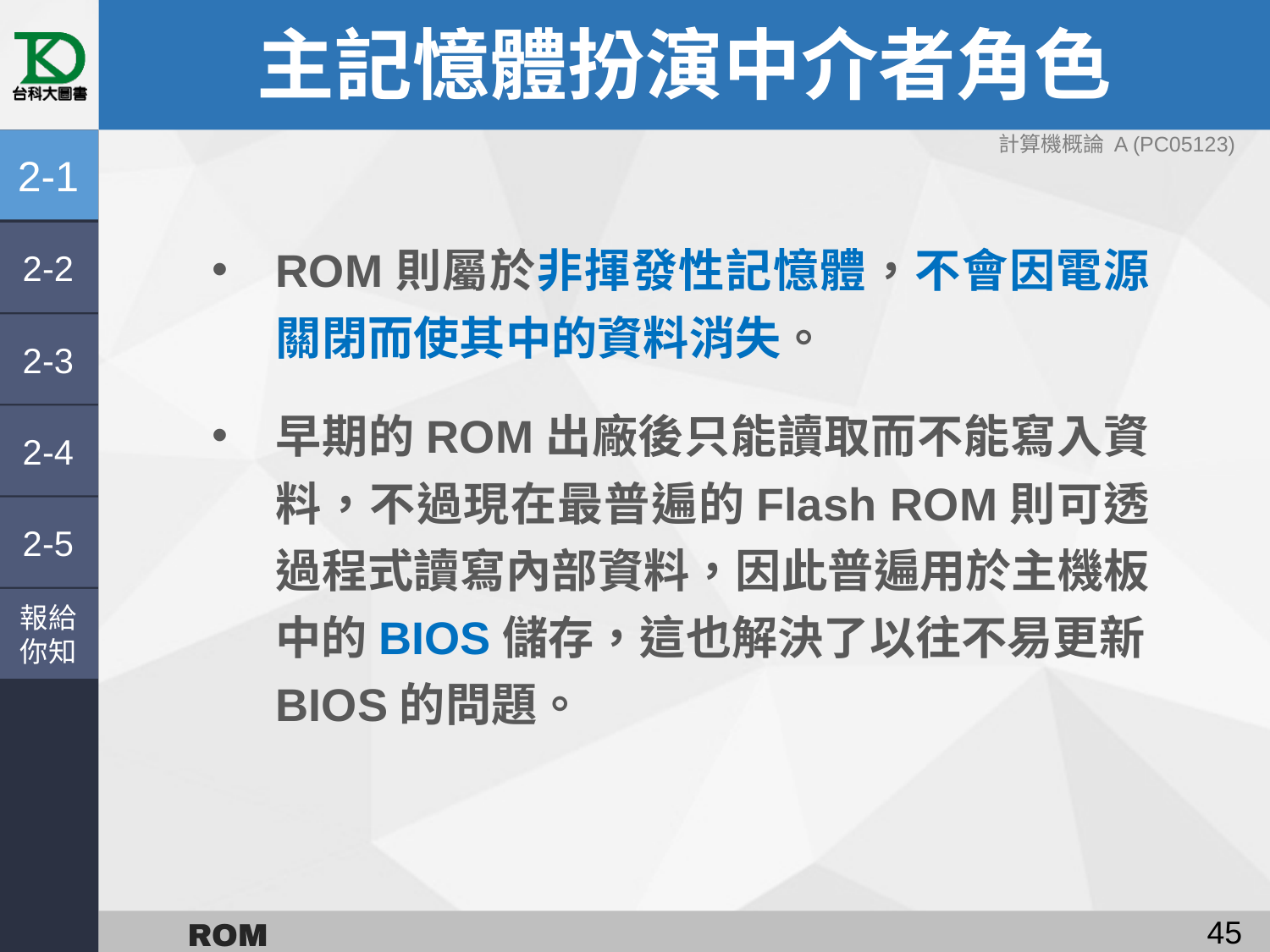

# 主記憶體扮演中介者角色
計算機概論 A (PC05123)
2-1
2-2
ROM則屬於非揮發性記憶體，不會因電源關閉而使其中的資料消失。
早期的ROM出廠後只能讀取而不能寫入資料，不過現在最普遍的Flash ROM則可透過程式讀寫內部資料，因此普遍用於主機板中的BIOS儲存，這也解決了以往不易更新BIOS的問題。
2-3
2-4
2-5
報給
你知
45
ROM